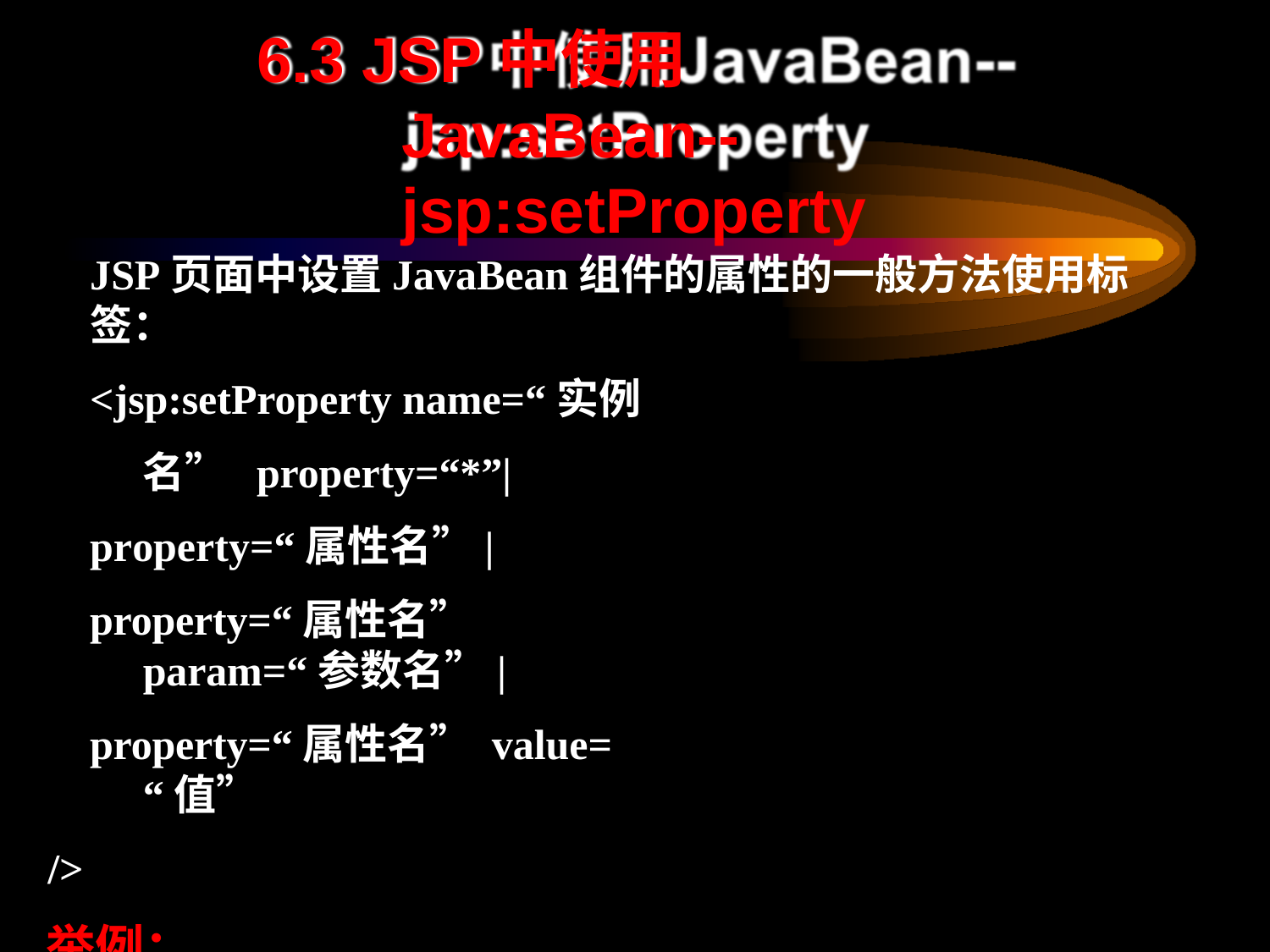

# 6.3 JSP中使用JavaBean--  jsp:setProperty

JSP页面中设置JavaBean组件的属性的一般方法使用标签：
<jsp:setProperty name=“实例名”  property=“*”|
property=“属性名”|
property=“属性名” param=“参数名”|
property=“属性名” value=“值”
/>
举例：